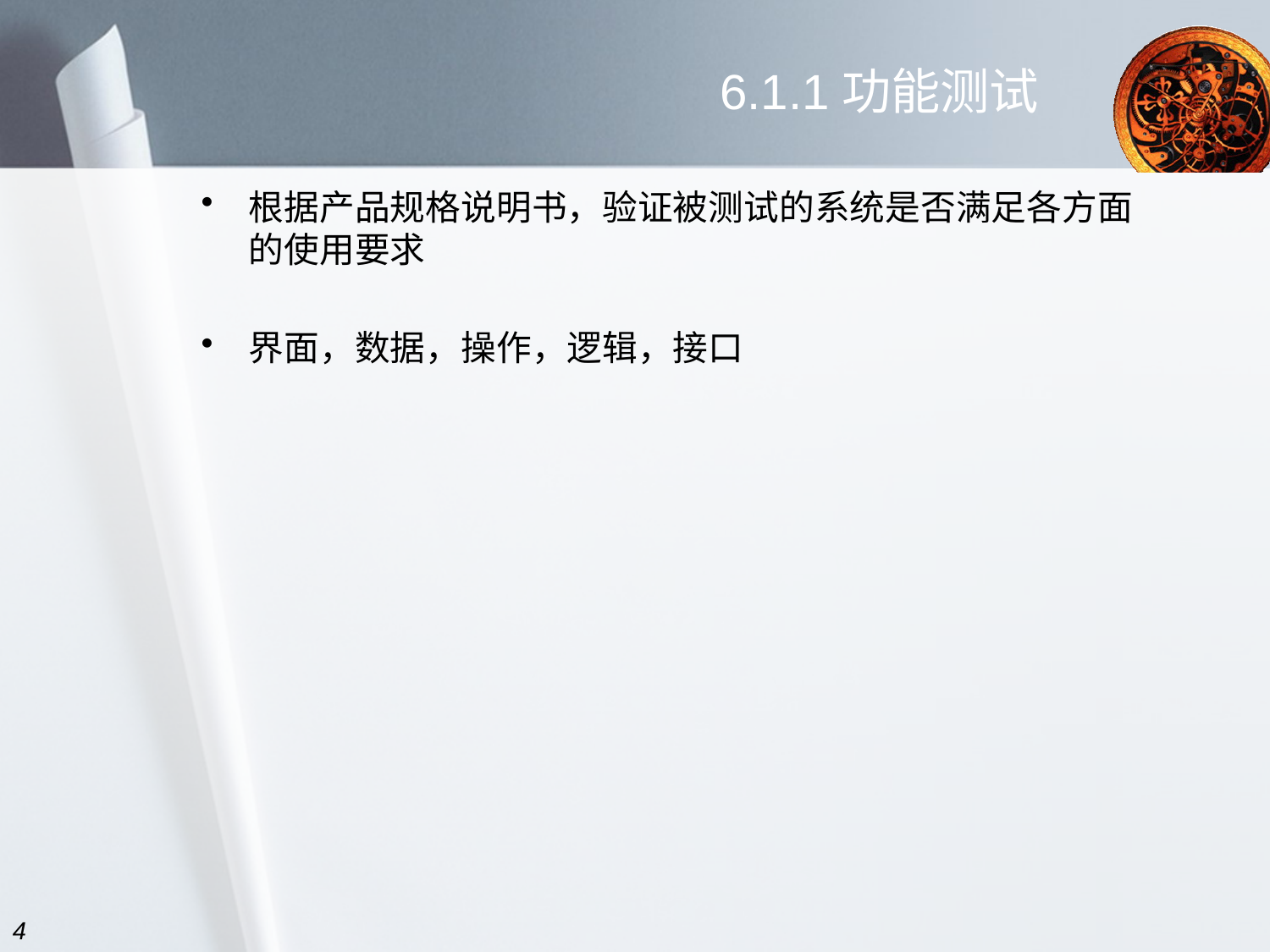

# 6.1.1功能测试
根据产品规格说明书，验证被测试的系统是否满足各方面的使用要求

界面，数据，操作，逻辑，接口
4